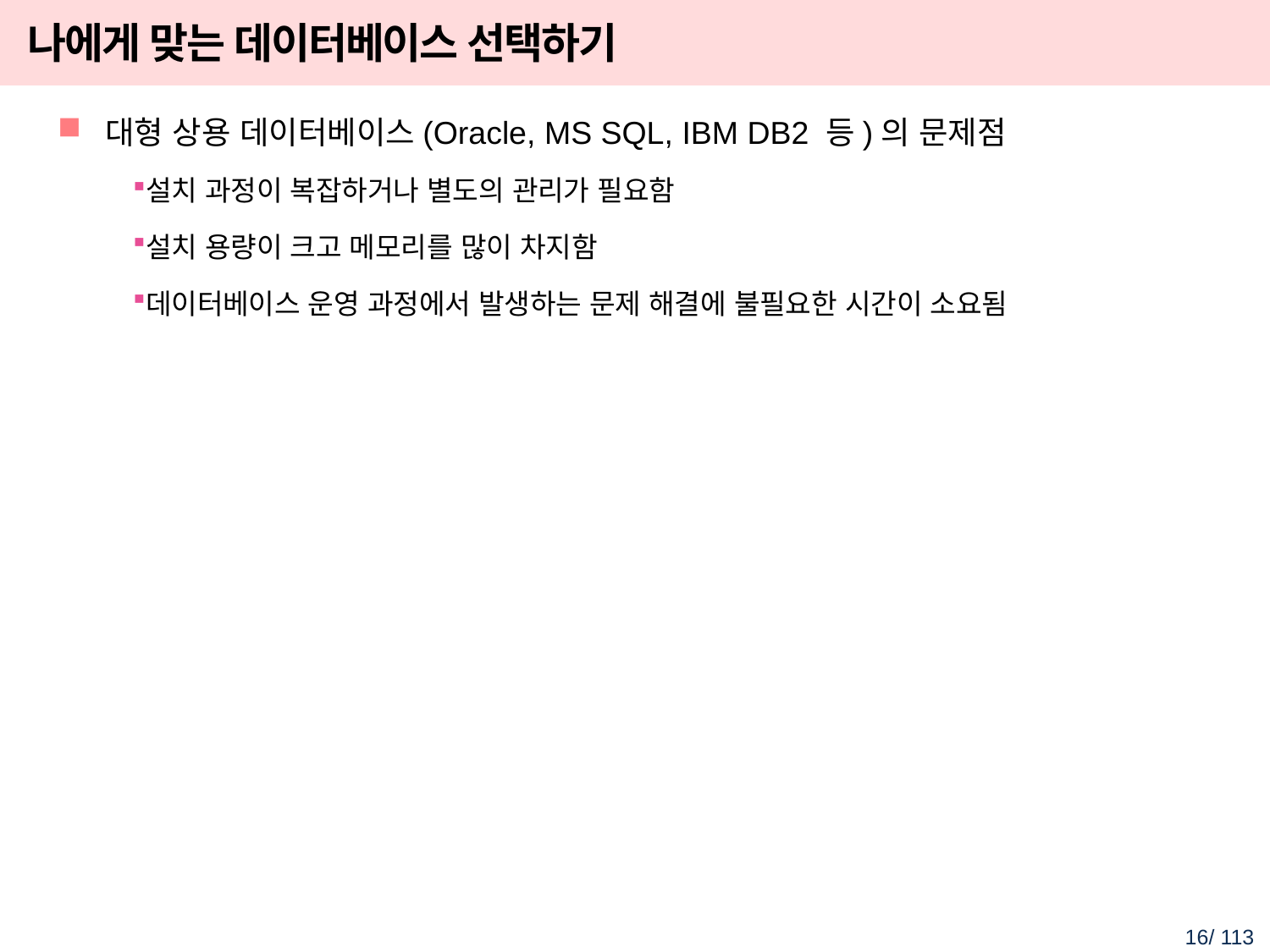

# 나에게 맞는 데이터베이스 선택하기
대형 상용 데이터베이스(Oracle, MS SQL, IBM DB2 등)의 문제점
설치 과정이 복잡하거나 별도의 관리가 필요함
설치 용량이 크고 메모리를 많이 차지함
데이터베이스 운영 과정에서 발생하는 문제 해결에 불필요한 시간이 소요됨